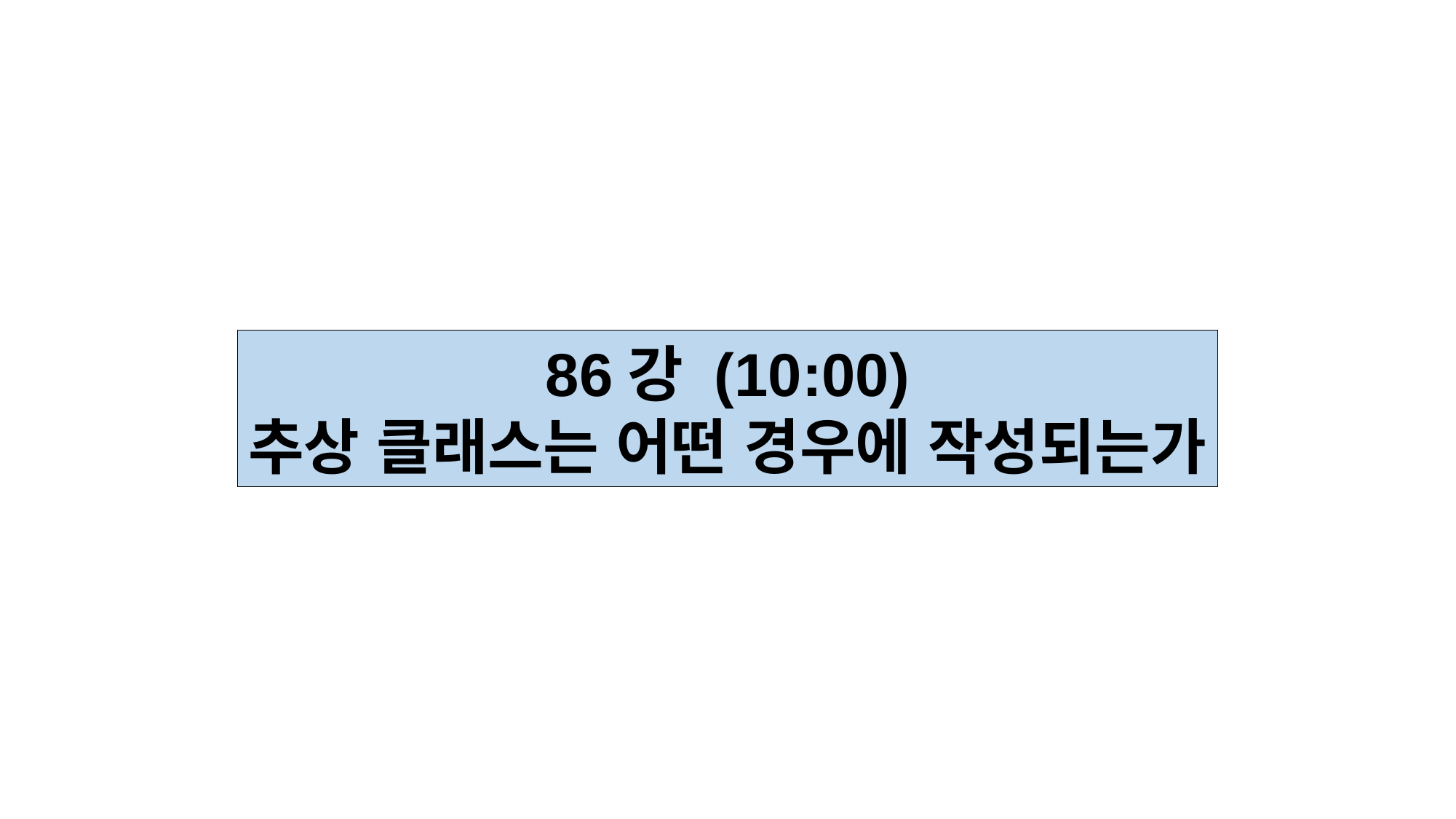

86강 (10:00)
추상 클래스는 어떤 경우에 작성되는가